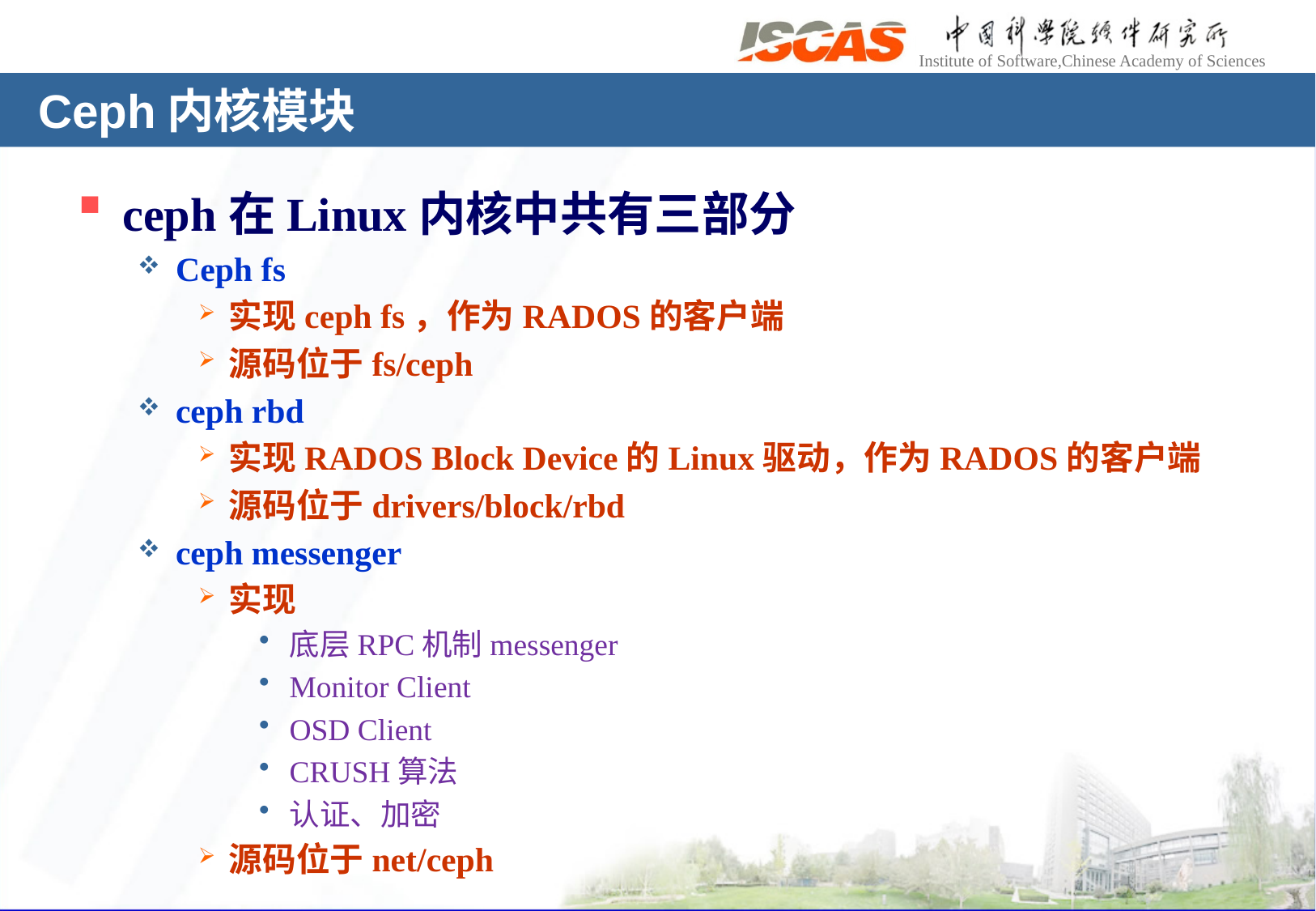

# Ceph内核模块
ceph在Linux内核中共有三部分
Ceph fs
实现ceph fs，作为RADOS的客户端
源码位于fs/ceph
ceph rbd
实现RADOS Block Device的Linux驱动，作为RADOS的客户端
源码位于drivers/block/rbd
ceph messenger
实现
底层RPC机制messenger
Monitor Client
OSD Client
CRUSH算法
认证、加密
源码位于net/ceph